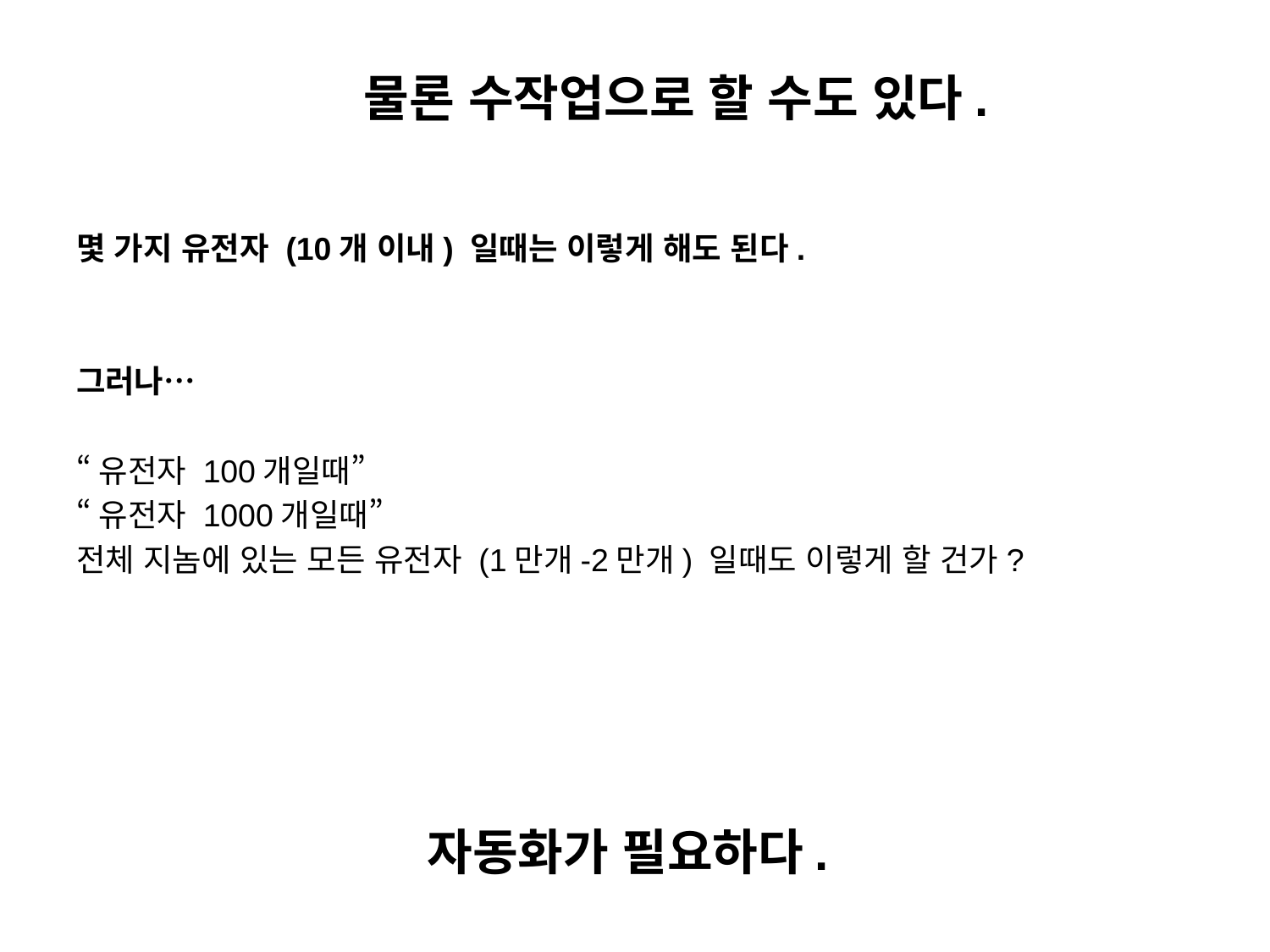

물론 수작업으로 할 수도 있다.
몇 가지 유전자 (10개 이내) 일때는 이렇게 해도 된다.

그러나…

“유전자 100개일때”
“유전자 1000개일때”
전체 지놈에 있는 모든 유전자 (1만개-2만개) 일때도 이렇게 할 건가?
# 자동화가 필요하다.